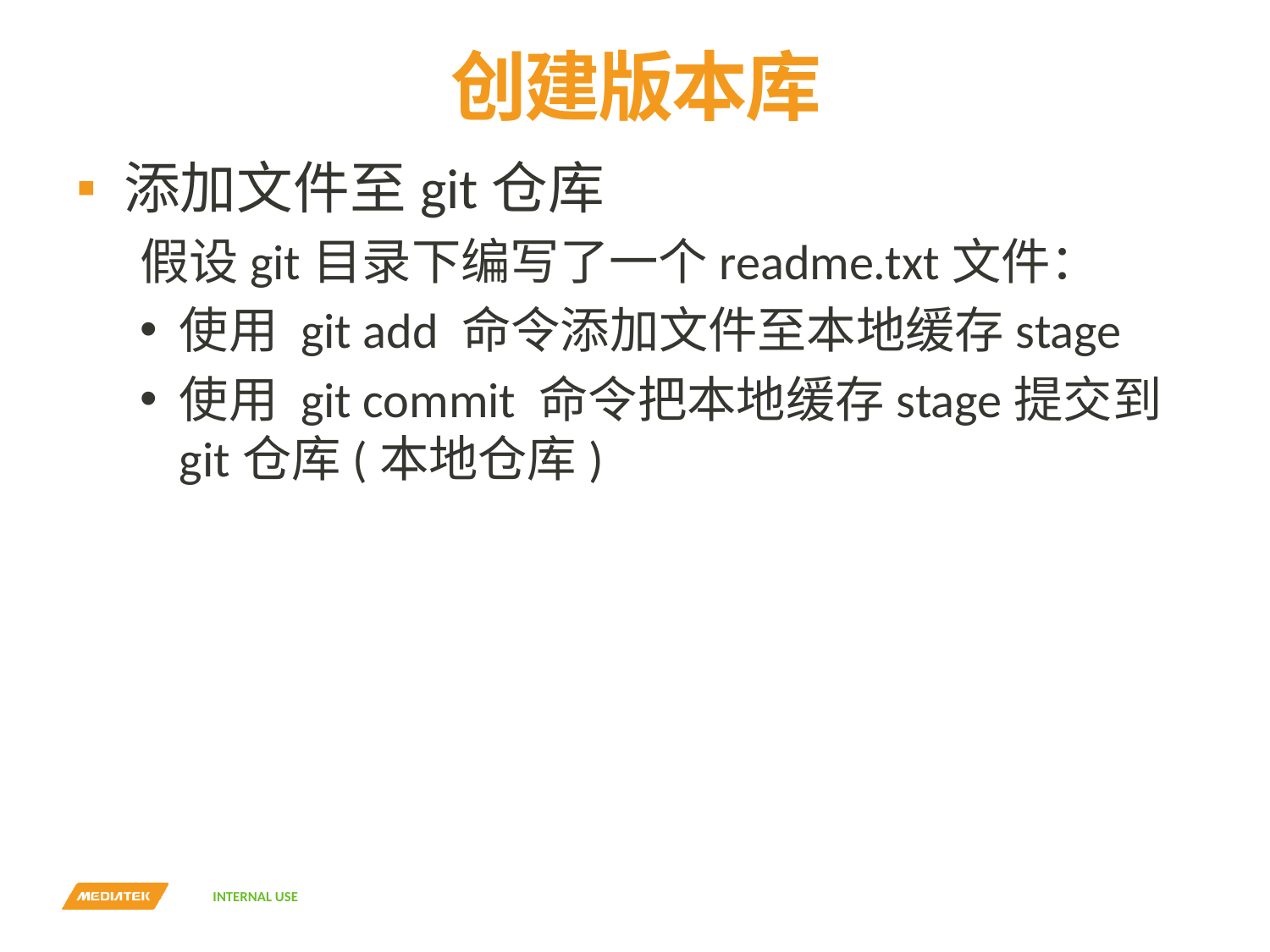

# 创建版本库
添加文件至git仓库
假设git目录下编写了一个readme.txt文件：
使用 git add 命令添加文件至本地缓存stage
使用 git commit 命令把本地缓存stage提交到git仓库(本地仓库)